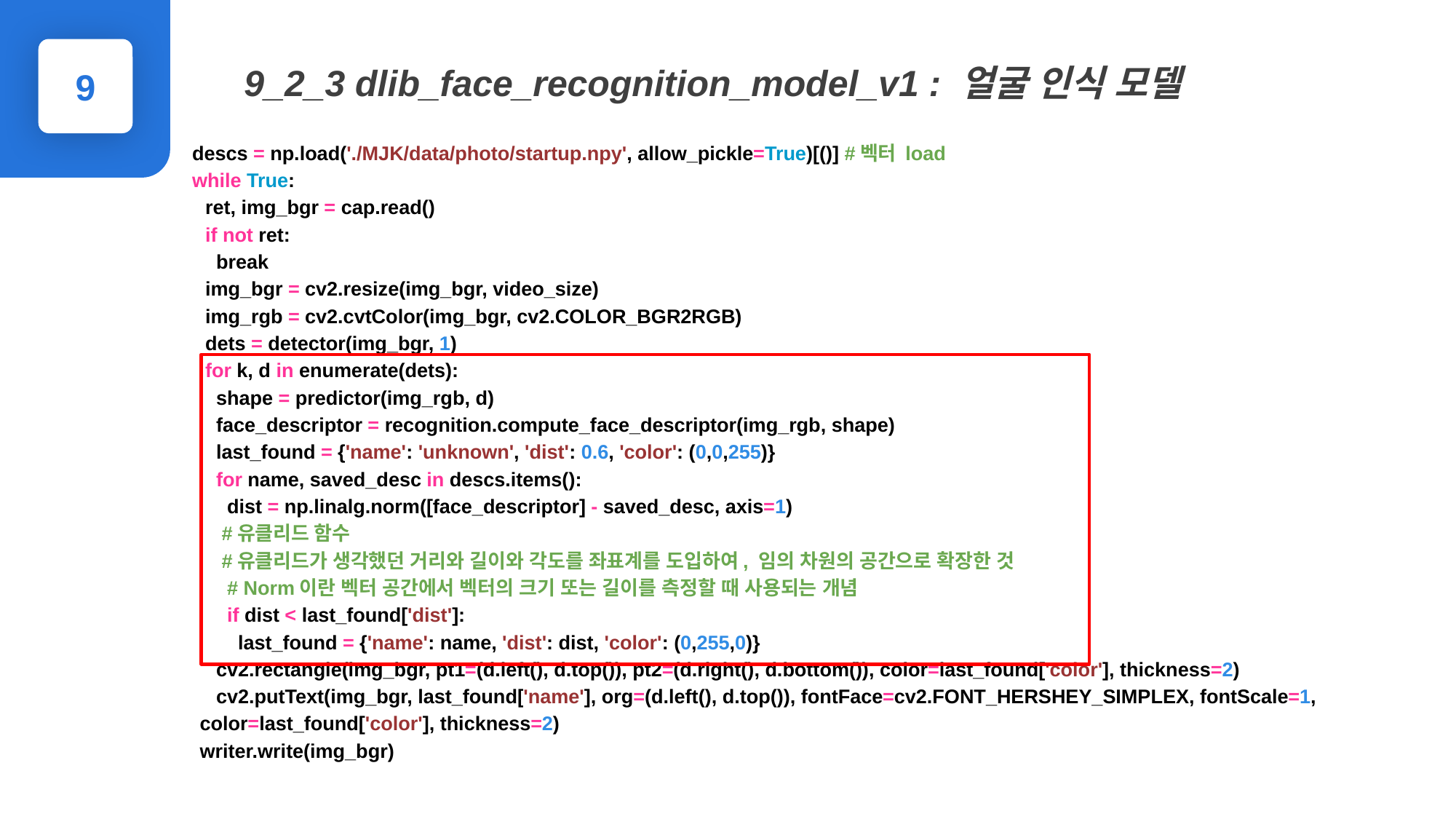

9_2_3 dlib_face_recognition_model_v1 : 얼굴 인식 모델
9
PPTBIZCAM
descs = np.load('./MJK/data/photo/startup.npy', allow_pickle=True)[()] #벡터 load
while True:
 ret, img_bgr = cap.read()
 if not ret:
   break
 img_bgr = cv2.resize(img_bgr, video_size)
 img_rgb = cv2.cvtColor(img_bgr, cv2.COLOR_BGR2RGB)
 dets = detector(img_bgr, 1)
 for k, d in enumerate(dets):
   shape = predictor(img_rgb, d)
   face_descriptor = recognition.compute_face_descriptor(img_rgb, shape)
   last_found = {'name': 'unknown', 'dist': 0.6, 'color': (0,0,255)}
   for name, saved_desc in descs.items():
     dist = np.linalg.norm([face_descriptor] - saved_desc, axis=1)
    #유클리드 함수
    #유클리드가 생각했던 거리와 길이와 각도를 좌표계를 도입하여, 임의 차원의 공간으로 확장한 것
     # Norm이란 벡터 공간에서 벡터의 크기 또는 길이를 측정할 때 사용되는 개념
     if dist < last_found['dist']:
       last_found = {'name': name, 'dist': dist, 'color': (0,255,0)}
   cv2.rectangle(img_bgr, pt1=(d.left(), d.top()), pt2=(d.right(), d.bottom()), color=last_found['color'], thickness=2)
   cv2.putText(img_bgr, last_found['name'], org=(d.left(), d.top()), fontFace=cv2.FONT_HERSHEY_SIMPLEX, fontScale=1, color=last_found['color'], thickness=2)
writer.write(img_bgr)